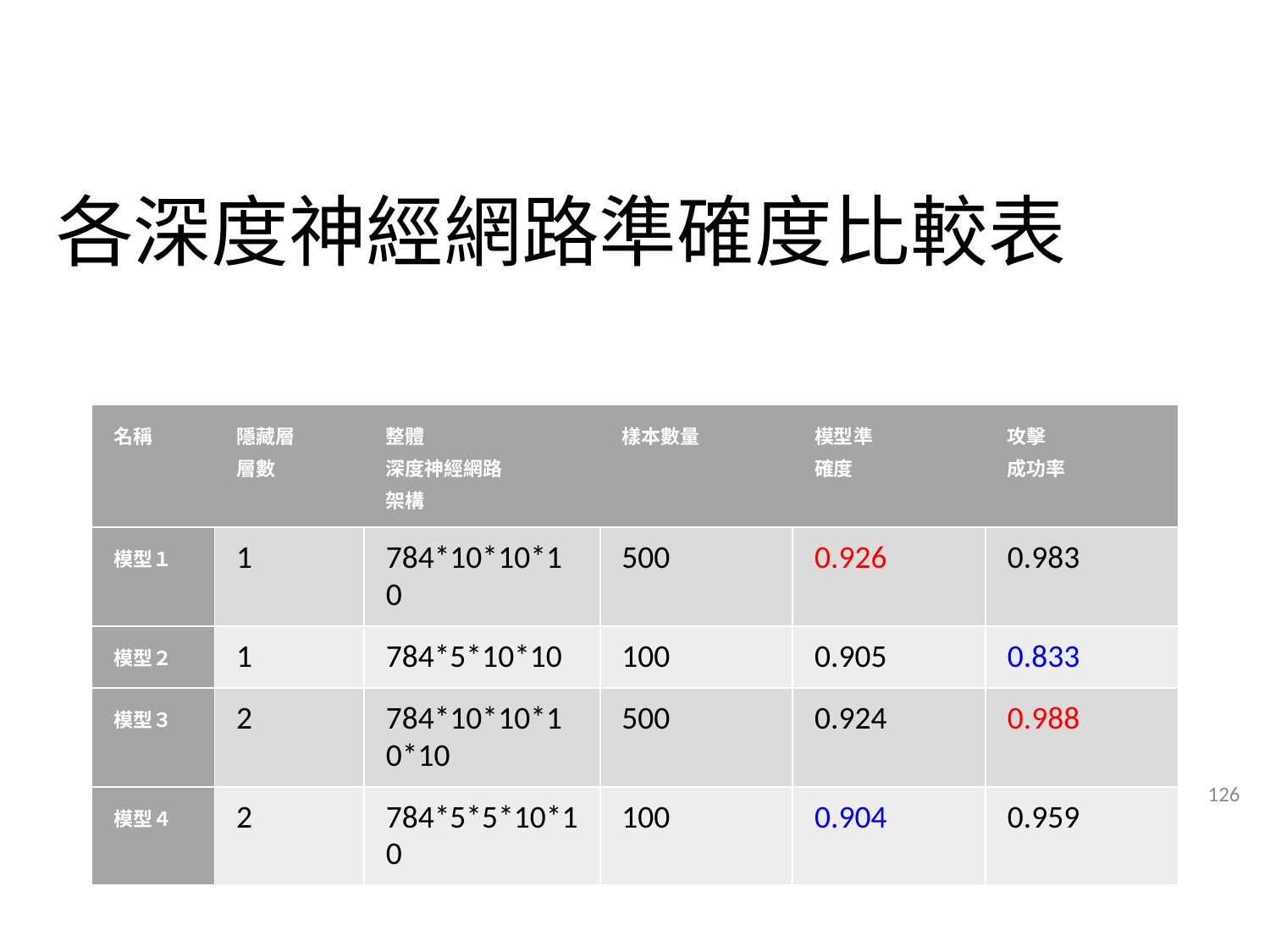

# 各深度神經網路準確度比較表
| 名稱 | 隱藏層 層數 | 整體 深度神經網路 架構 | 樣本數量 | 模型準 確度 | 攻擊 成功率 |
| --- | --- | --- | --- | --- | --- |
| 模型１ | 1 | 784\*10\*10\*10 | 500 | 0.926 | 0.983 |
| 模型２ | 1 | 784\*5\*10\*10 | 100 | 0.905 | 0.833 |
| 模型３ | 2 | 784\*10\*10\*10\*10 | 500 | 0.924 | 0.988 |
| 模型４ | 2 | 784\*5\*5\*10\*10 | 100 | 0.904 | 0.959 |
126